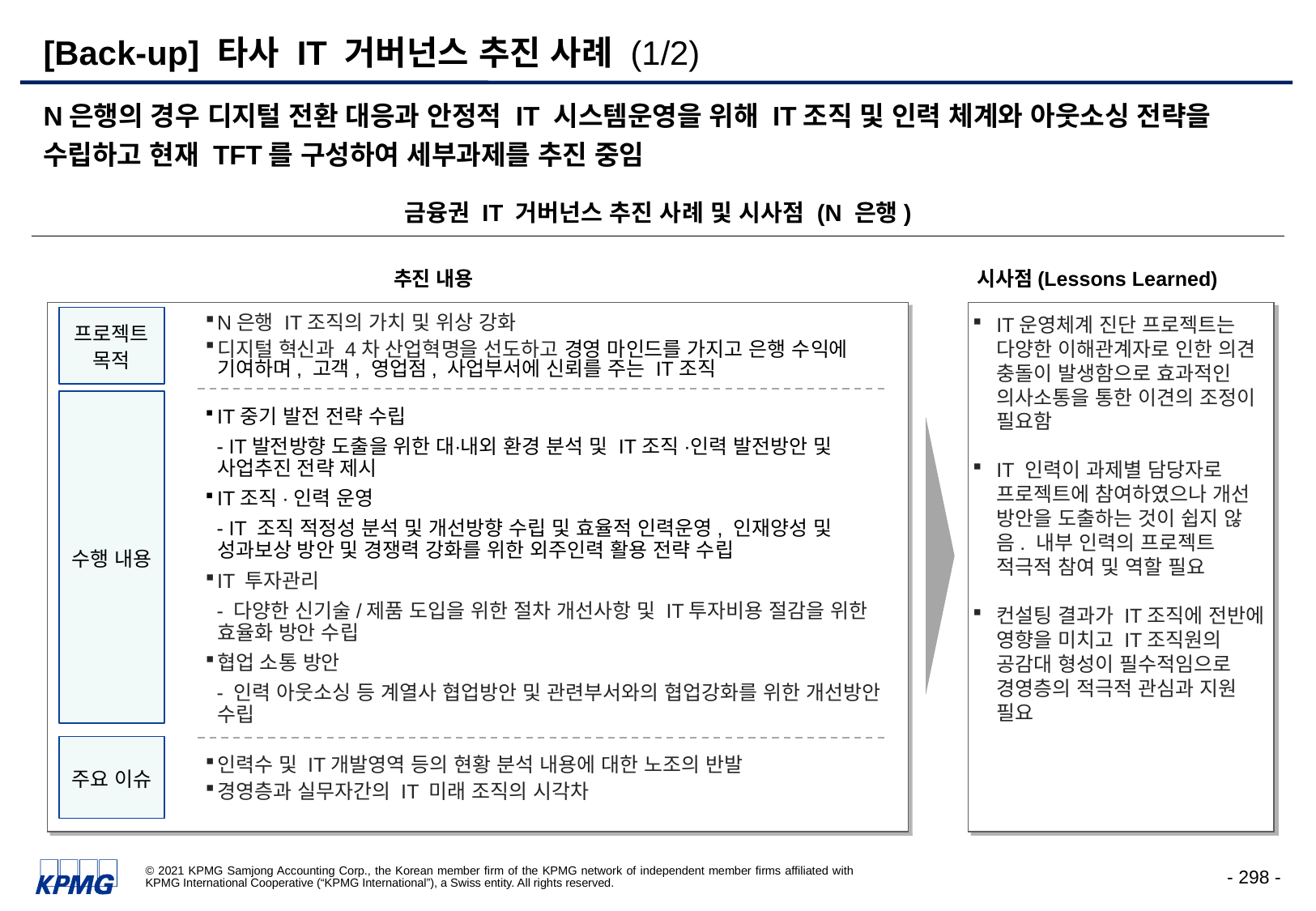

# [Back-up] 타사 IT 거버넌스 추진 사례 (1/2)
N은행의 경우 디지털 전환 대응과 안정적 IT 시스템운영을 위해 IT조직 및 인력 체계와 아웃소싱 전략을 수립하고 현재 TFT를 구성하여 세부과제를 추진 중임
금융권 IT 거버넌스 추진 사례 및 시사점 (N 은행)
추진 내용
시사점(Lessons Learned)

IT운영체계 진단 프로젝트는 다양한 이해관계자로 인한 의견 충돌이 발생함으로 효과적인 의사소통을 통한 이견의 조정이 필요함

IT 인력이 과제별 담당자로 프로젝트에 참여하였으나 개선 방안을 도출하는 것이 쉽지 않음. 내부 인력의 프로젝트 적극적 참여 및 역할 필요

컨설팅 결과가 IT조직에 전반에 영향을 미치고 IT조직원의 공감대 형성이 필수적임으로 경영층의 적극적 관심과 지원 필요
프로젝트
목적
N은행 IT조직의 가치 및 위상 강화
디지털 혁신과 4차 산업혁명을 선도하고 경영 마인드를 가지고 은행 수익에 기여하며, 고객, 영업점, 사업부서에 신뢰를 주는 IT조직
IT중기 발전 전략 수립
  - IT발전방향 도출을 위한 대∙내외 환경 분석 및 IT조직 ∙인력 발전방안 및 사업추진 전략 제시
IT조직·인력 운영
  - IT 조직 적정성 분석 및 개선방향 수립 및 효율적 인력운영, 인재양성 및 성과보상 방안 및 경쟁력 강화를 위한 외주인력 활용 전략 수립
IT 투자관리
  - 다양한 신기술/제품 도입을 위한 절차 개선사항 및 IT투자비용 절감을 위한 효율화 방안 수립
협업 소통 방안
  - 인력 아웃소싱 등 계열사 협업방안 및 관련부서와의 협업강화를 위한 개선방안 수립
수행 내용

주요 이슈
인력수 및 IT개발영역 등의 현황 분석 내용에 대한 노조의 반발
경영층과 실무자간의 IT 미래 조직의 시각차